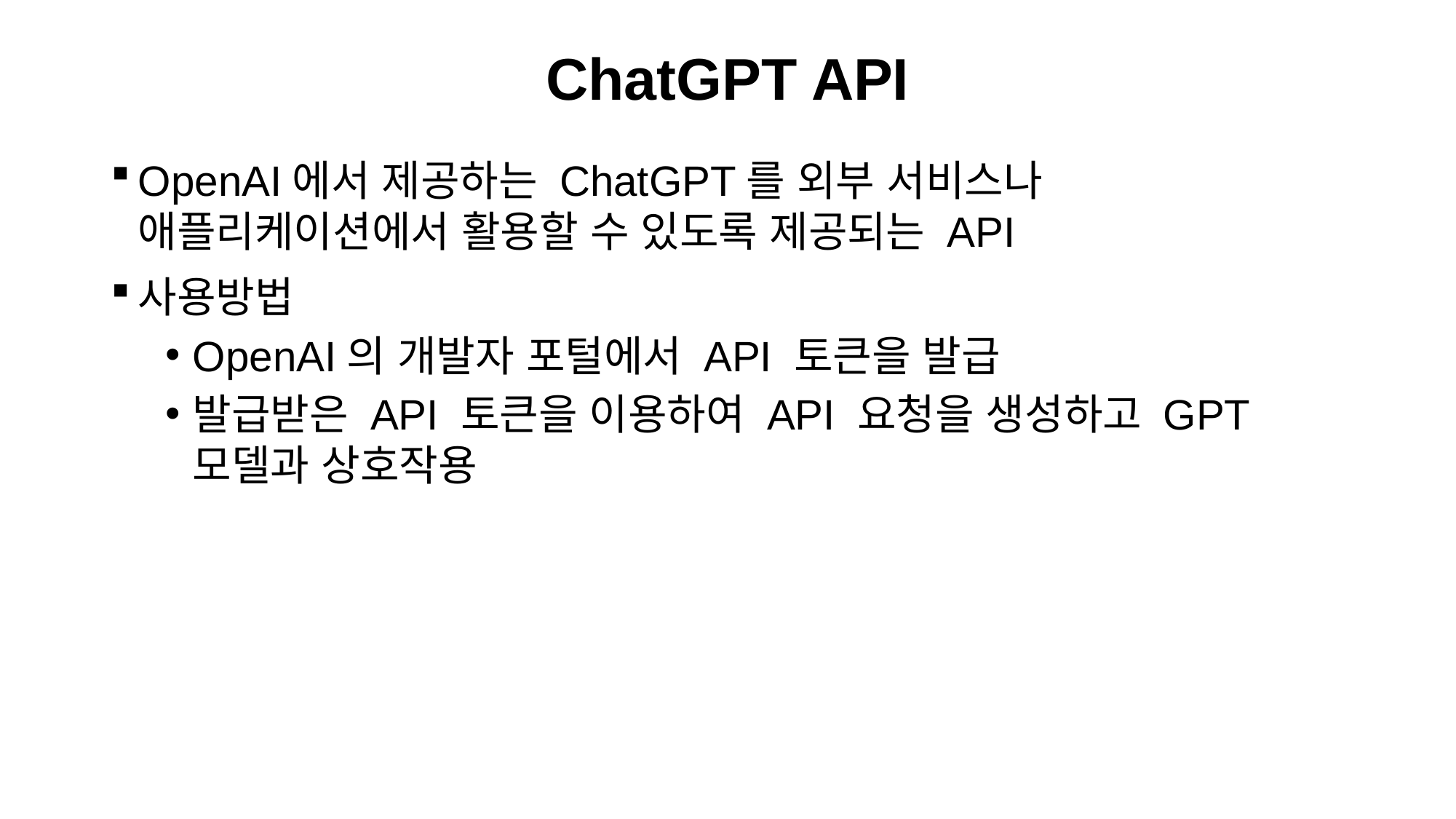

# ChatGPT API
OpenAI에서 제공하는 ChatGPT를 외부 서비스나 애플리케이션에서 활용할 수 있도록 제공되는 API
사용방법
OpenAI의 개발자 포털에서 API 토큰을 발급
발급받은 API 토큰을 이용하여 API 요청을 생성하고 GPT 모델과 상호작용